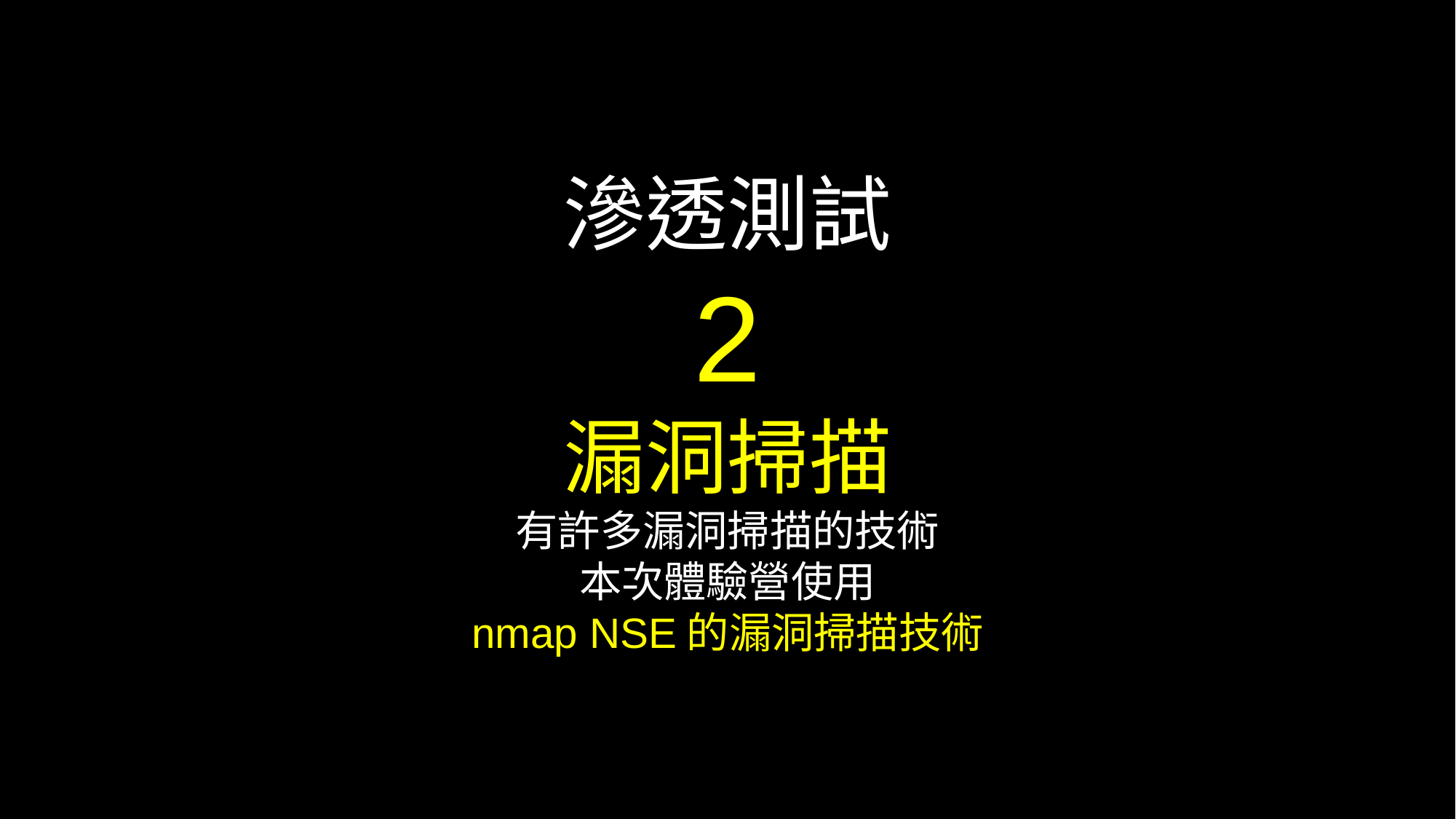

滲透測試
2
漏洞掃描
有許多漏洞掃描的技術
本次體驗營使用
nmap NSE的漏洞掃描技術
#

10